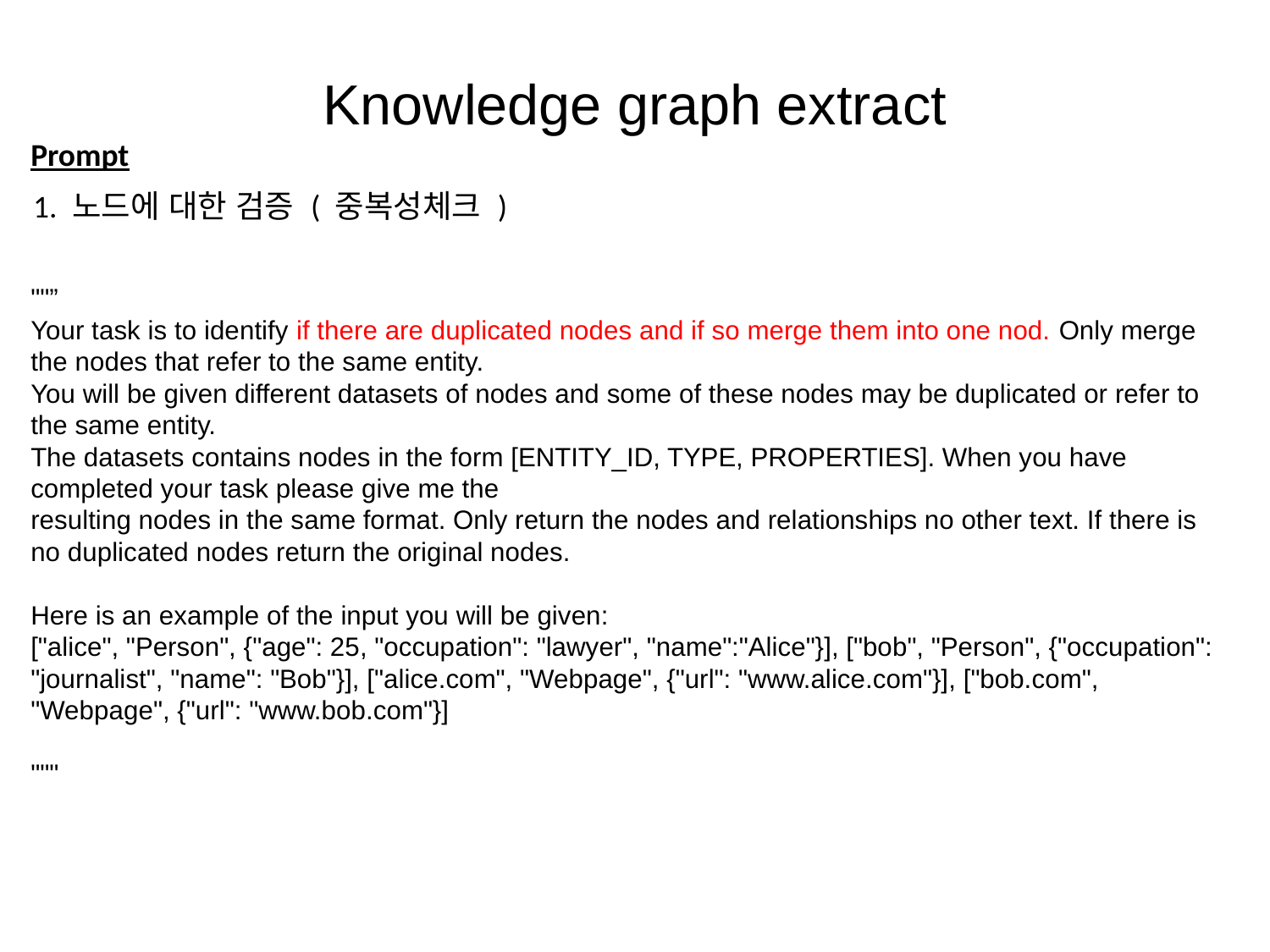

Knowledge graph extract
Prompt
1. 노드에 대한 검증 ( 중복성체크 )
""”
Your task is to identify if there are duplicated nodes and if so merge them into one nod. Only merge the nodes that refer to the same entity.
You will be given different datasets of nodes and some of these nodes may be duplicated or refer to the same entity.
The datasets contains nodes in the form [ENTITY_ID, TYPE, PROPERTIES]. When you have completed your task please give me the
resulting nodes in the same format. Only return the nodes and relationships no other text. If there is no duplicated nodes return the original nodes.
Here is an example of the input you will be given:
["alice", "Person", {"age": 25, "occupation": "lawyer", "name":"Alice"}], ["bob", "Person", {"occupation": "journalist", "name": "Bob"}], ["alice.com", "Webpage", {"url": "www.alice.com"}], ["bob.com", "Webpage", {"url": "www.bob.com"}]

"""